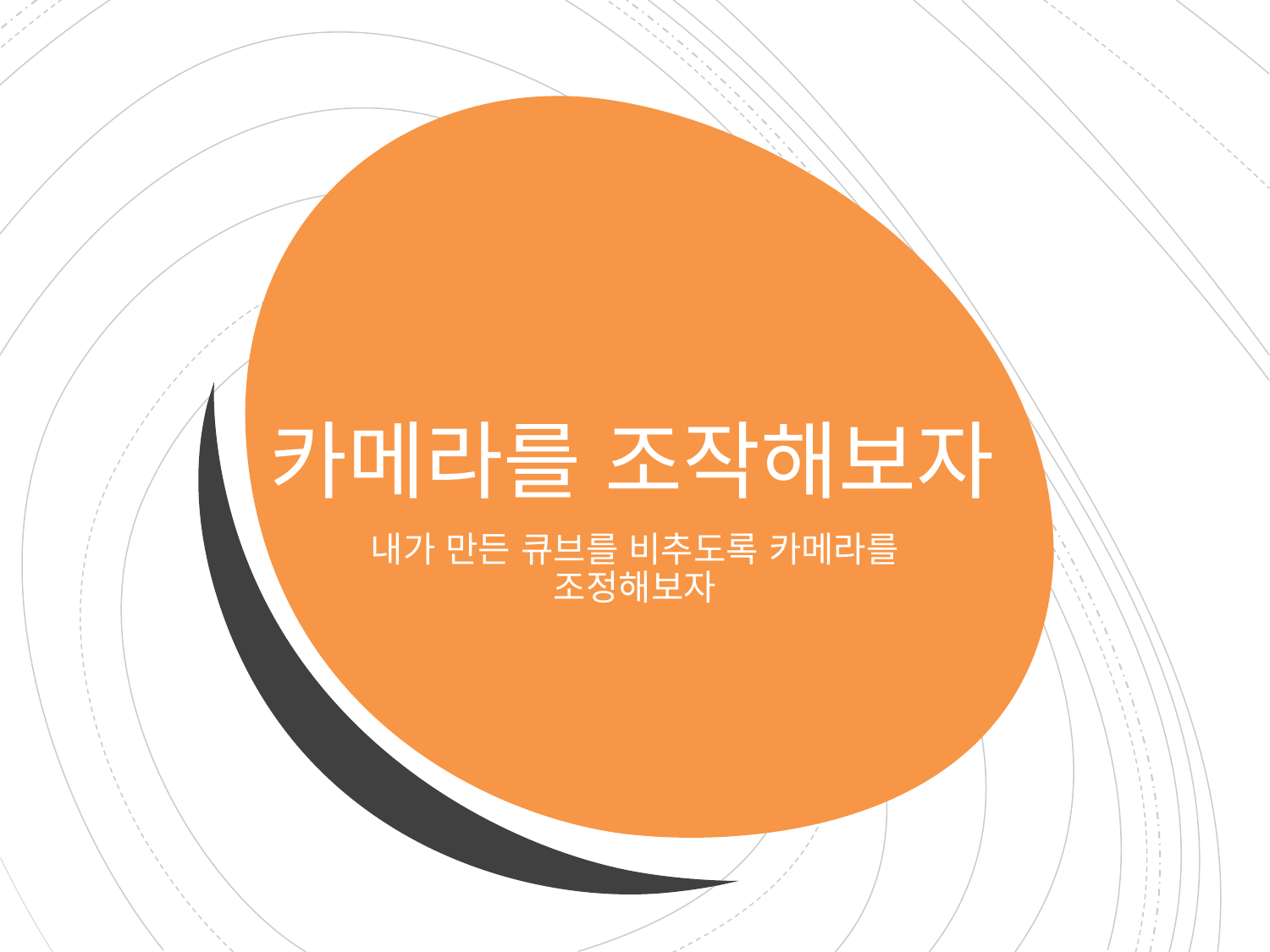

# 카메라를 조작해보자

내가 만든 큐브를 비추도록 카메라를 조정해보자